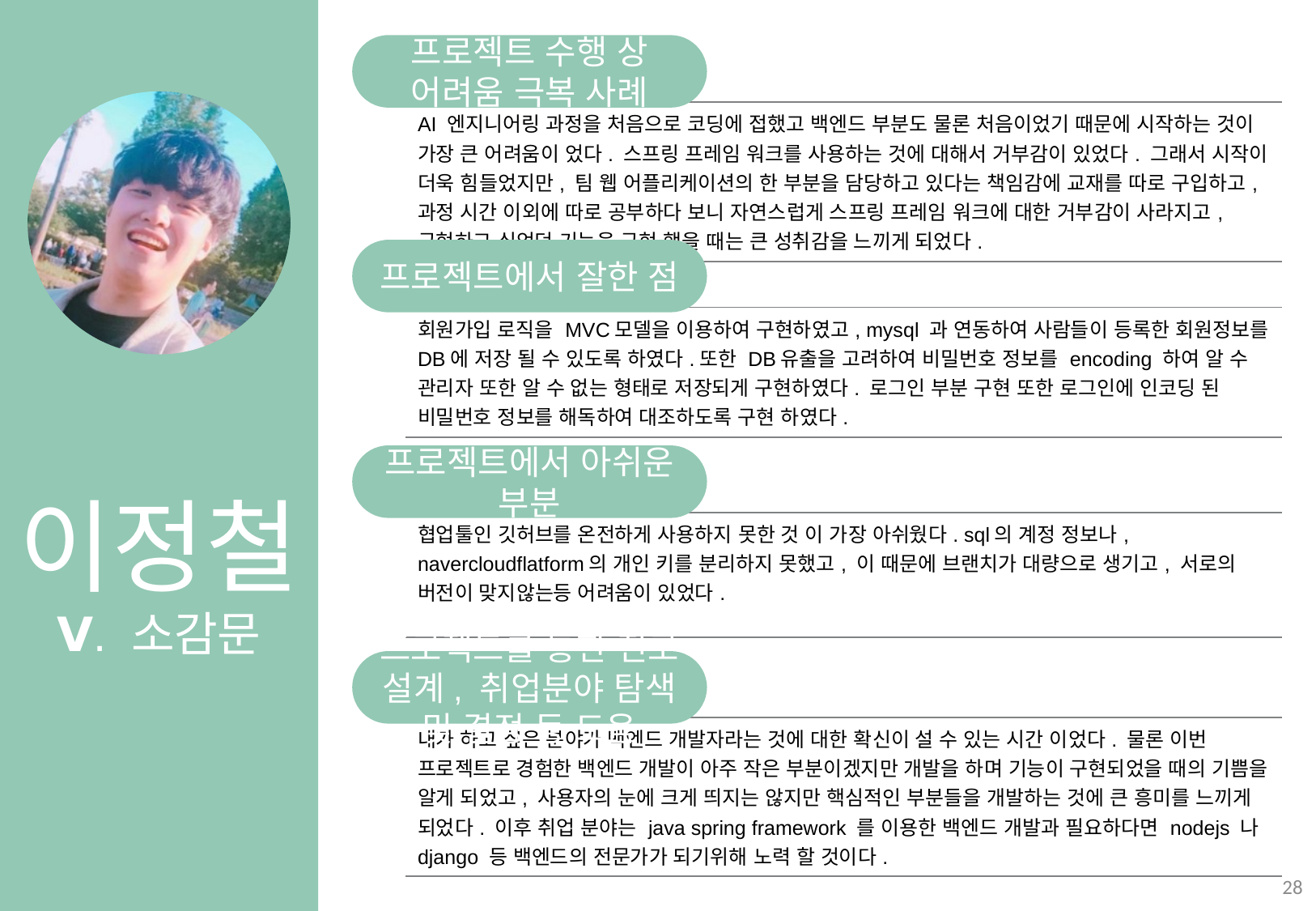

이정철
Ⅴ. 소감문
프로젝트 수행 상 어려움 극복 사례
프로젝트에서 잘한 점
프로젝트에서 아쉬운 부분
프로젝트를 통한 진로 설계, 취업분야 탐색 및 결정 등 도움

| AI 엔지니어링 과정을 처음으로 코딩에 접했고 백엔드 부분도 물론 처음이었기 때문에 시작하는 것이 가장 큰 어려움이 었다. 스프링 프레임 워크를 사용하는 것에 대해서 거부감이 있었다. 그래서 시작이 더욱 힘들었지만, 팀 웹 어플리케이션의 한 부분을 담당하고 있다는 책임감에 교재를 따로 구입하고, 과정 시간 이외에 따로 공부하다 보니 자연스럽게 스프링 프레임 워크에 대한 거부감이 사라지고, 구현하고 싶었던 기능을 구현 했을 때는 큰 성취감을 느끼게 되었다. |
| --- |
| 회원가입 로직을 MVC모델을 이용하여 구현하였고, mysql 과 연동하여 사람들이 등록한 회원정보를 DB에 저장 될 수 있도록 하였다.또한 DB유출을 고려하여 비밀번호 정보를 encoding 하여 알 수 관리자 또한 알 수 없는 형태로 저장되게 구현하였다. 로그인 부분 구현 또한 로그인에 인코딩 된 비밀번호 정보를 해독하여 대조하도록 구현 하였다. |
| --- |
| 협업툴인 깃허브를 온전하게 사용하지 못한 것 이 가장 아쉬웠다. sql의 계정 정보나, navercloudflatform의 개인 키를 분리하지 못했고, 이 때문에 브랜치가 대량으로 생기고, 서로의 버전이 맞지않는등 어려움이 있었다. |
| --- |
| 내가 하고 싶은 분야가 백엔드 개발자라는 것에 대한 확신이 설 수 있는 시간 이었다. 물론 이번 프로젝트로 경험한 백엔드 개발이 아주 작은 부분이겠지만 개발을 하며 기능이 구현되었을 때의 기쁨을 알게 되었고, 사용자의 눈에 크게 띄지는 않지만 핵심적인 부분들을 개발하는 것에 큰 흥미를 느끼게 되었다. 이후 취업 분야는 java spring framework 를 이용한 백엔드 개발과 필요하다면 nodejs 나 django 등 백엔드의 전문가가 되기위해 노력 할 것이다. |
| --- |
28